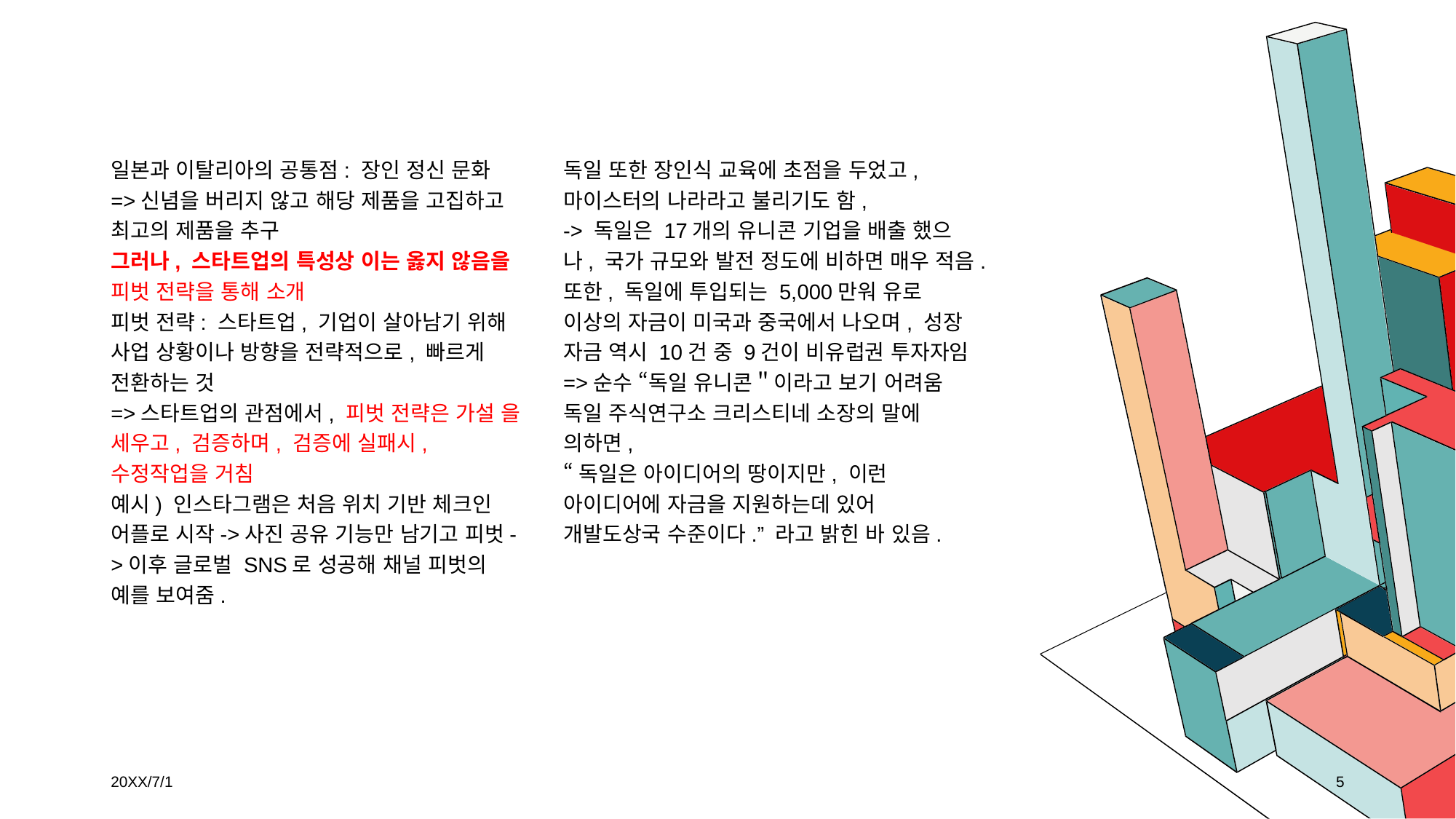

독일 또한 장인식 교육에 초점을 두었고,
마이스터의 나라라고 불리기도 함,
-> 독일은 17개의 유니콘 기업을 배출 했으나, 국가 규모와 발전 정도에 비하면 매우 적음.
또한, 독일에 투입되는 5,000만워 유로 이상의 자금이 미국과 중국에서 나오며, 성장 자금 역시 10건 중 9건이 비유럽권 투자자임
=>순수 “독일 유니콘＂이라고 보기 어려움
독일 주식연구소 크리스티네 소장의 말에 의하면,
“독일은 아이디어의 땅이지만, 이런 아이디어에 자금을 지원하는데 있어 개발도상국 수준이다.” 라고 밝힌 바 있음.

일본과 이탈리아의 공통점: 장인 정신 문화
=>신념을 버리지 않고 해당 제품을 고집하고 최고의 제품을 추구
그러나, 스타트업의 특성상 이는 옳지 않음을 피벗 전략을 통해 소개
피벗 전략: 스타트업, 기업이 살아남기 위해 사업 상황이나 방향을 전략적으로, 빠르게 전환하는 것
=>스타트업의 관점에서, 피벗 전략은 가설 을 세우고, 검증하며, 검증에 실패시, 수정작업을 거침
예시) 인스타그램은 처음 위치 기반 체크인 어플로 시작->사진 공유 기능만 남기고 피벗->이후 글로벌 SNS로 성공해 채널 피벗의 예를 보여줌.

20XX/7/1
5